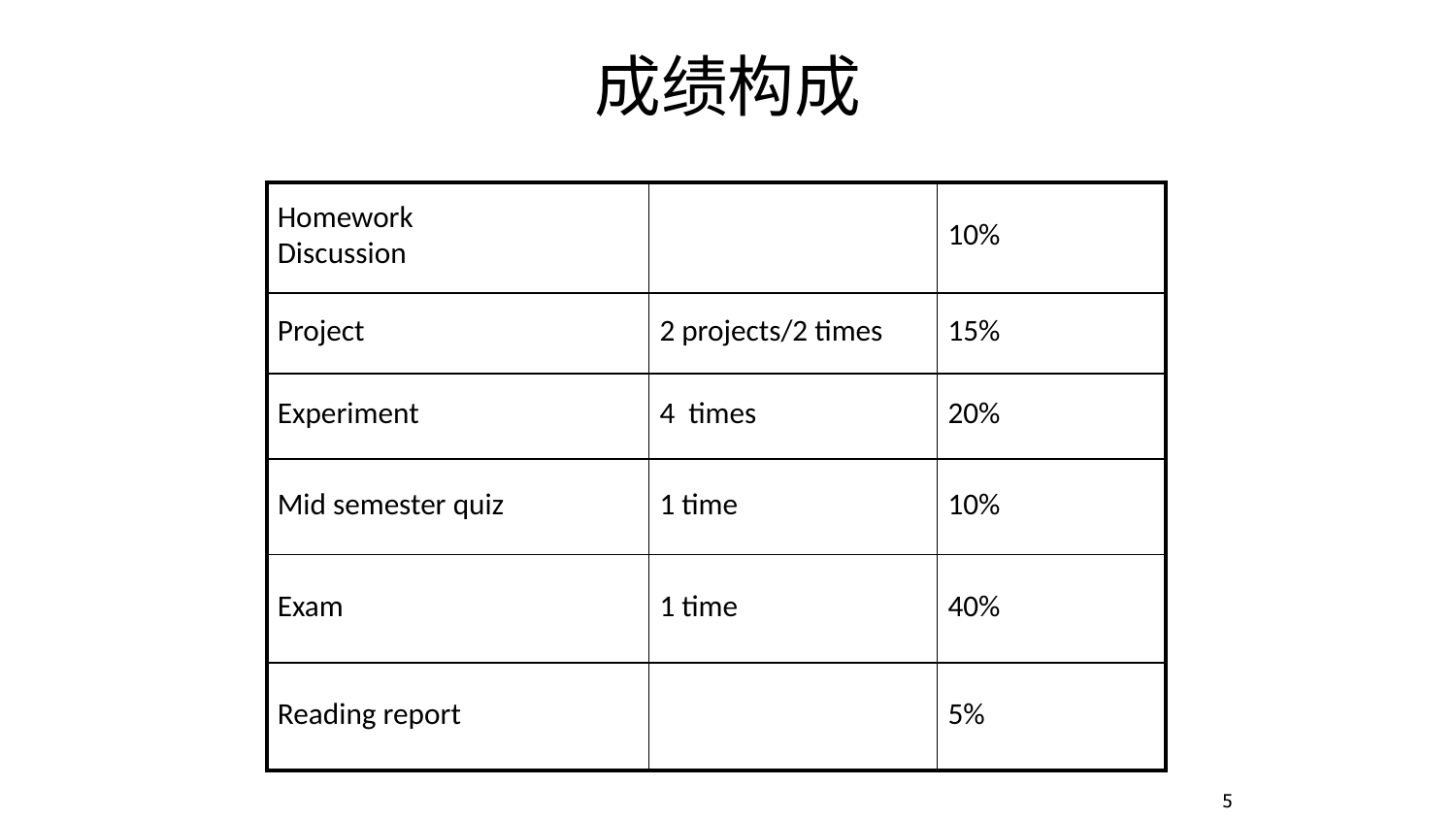

成绩构成
| Homework Discussion |  | 10% |
| --- | --- | --- |
| Project | 2 projects/2 times | 15% |
| Experiment | 4 times | 20% |
| Mid semester quiz | 1 time | 10% |
| Exam | 1 time | 40% |
| Reading report |  | 5% |
5